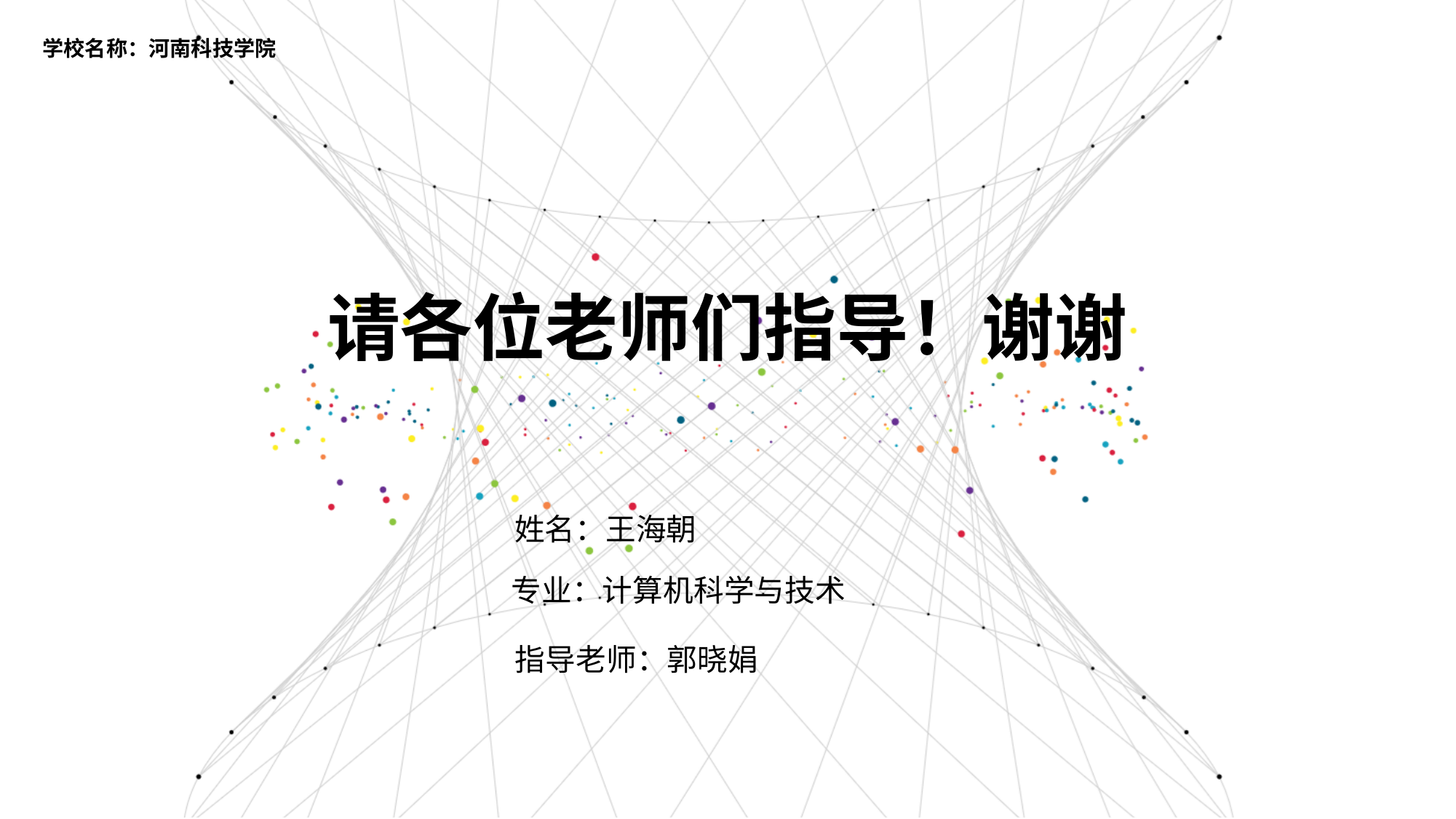

学校名称：河南科技学院
请各位老师们指导！谢谢
姓名：王海朝
专业：计算机科学与技术
指导老师：郭晓娟